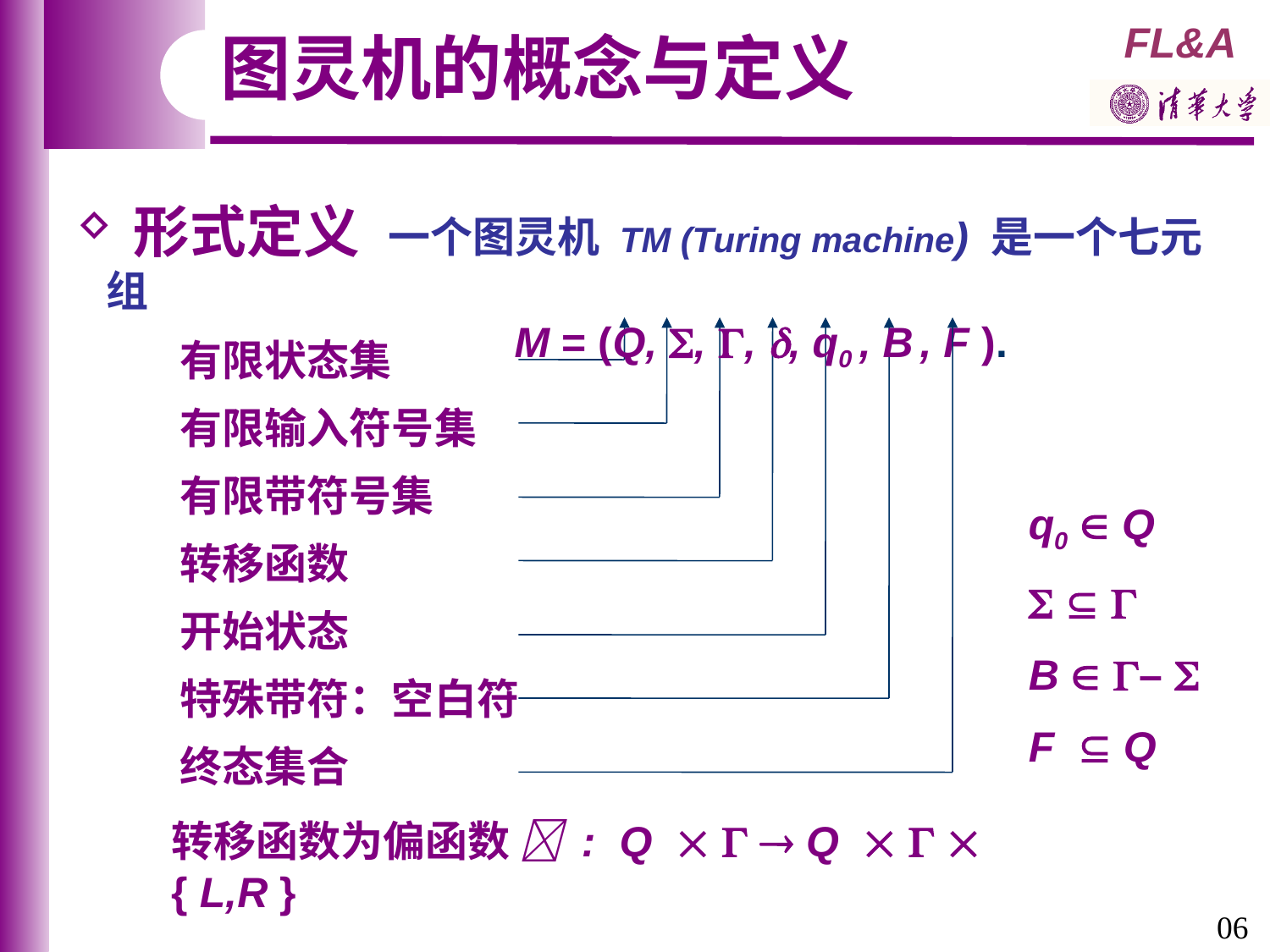

图灵机的概念与定义
 形式定义   一个图灵机 TM (Turing machine) 是一个七元组
                                     M = (Q, Σ, Γ, δ, q0 , B , F ).

 有限状态集

 有限输入符号集

 有限带符号集

 转移函数

 开始状态

 特殊带符：空白符

 终态集合
q0 ∈ Q

Σ ⊆ Γ

B ∈ Γ– Σ

F  ⊆ Q
转移函数为偏函数 δ :  Q  × Γ → Q  × Γ × { L,R }
06